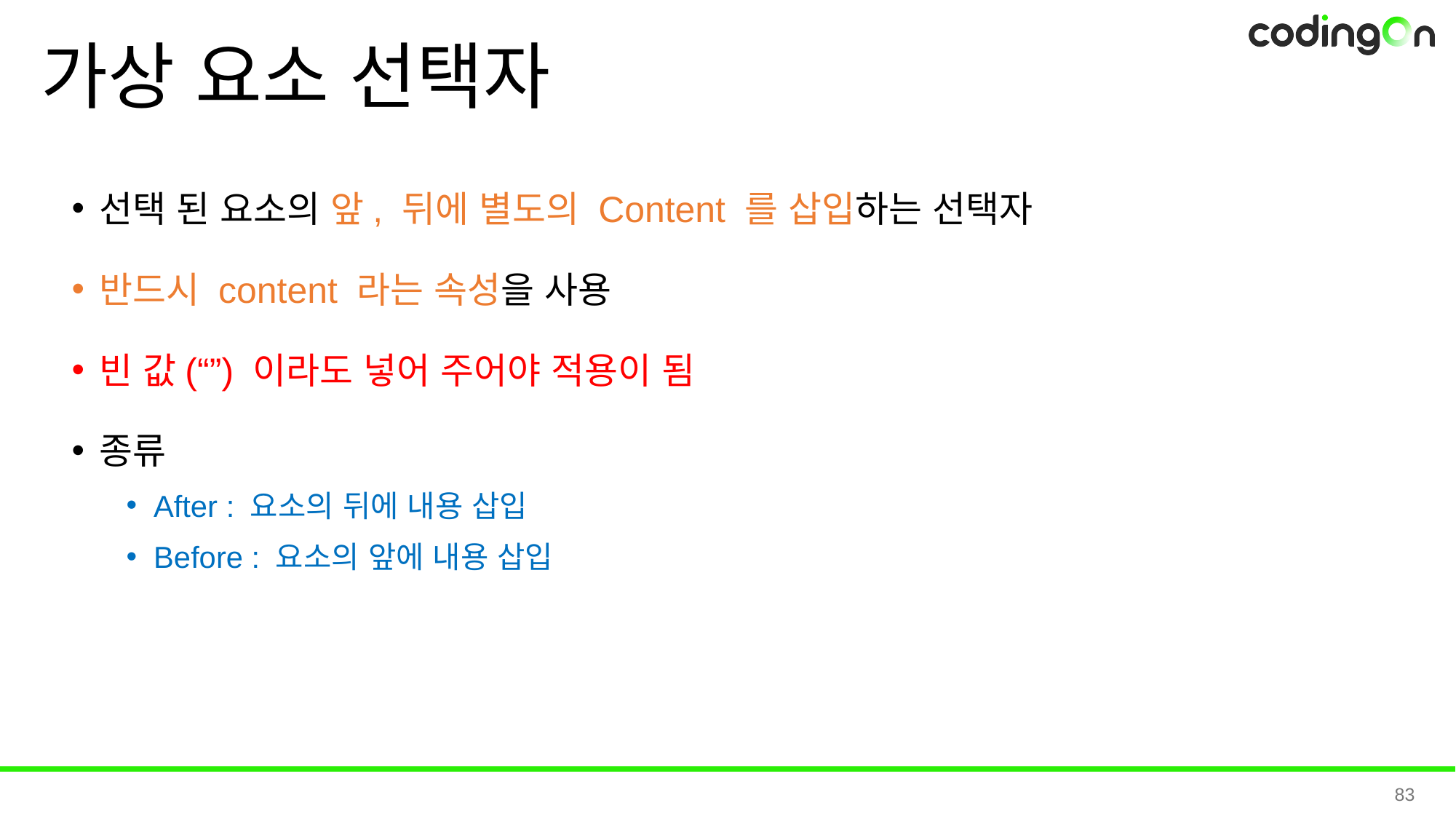

# 가상 요소 선택자
선택 된 요소의 앞, 뒤에 별도의 Content 를 삽입하는 선택자
반드시 content 라는 속성을 사용
빈 값(“”) 이라도 넣어 주어야 적용이 됨
종류
After : 요소의 뒤에 내용 삽입
Before : 요소의 앞에 내용 삽입
83